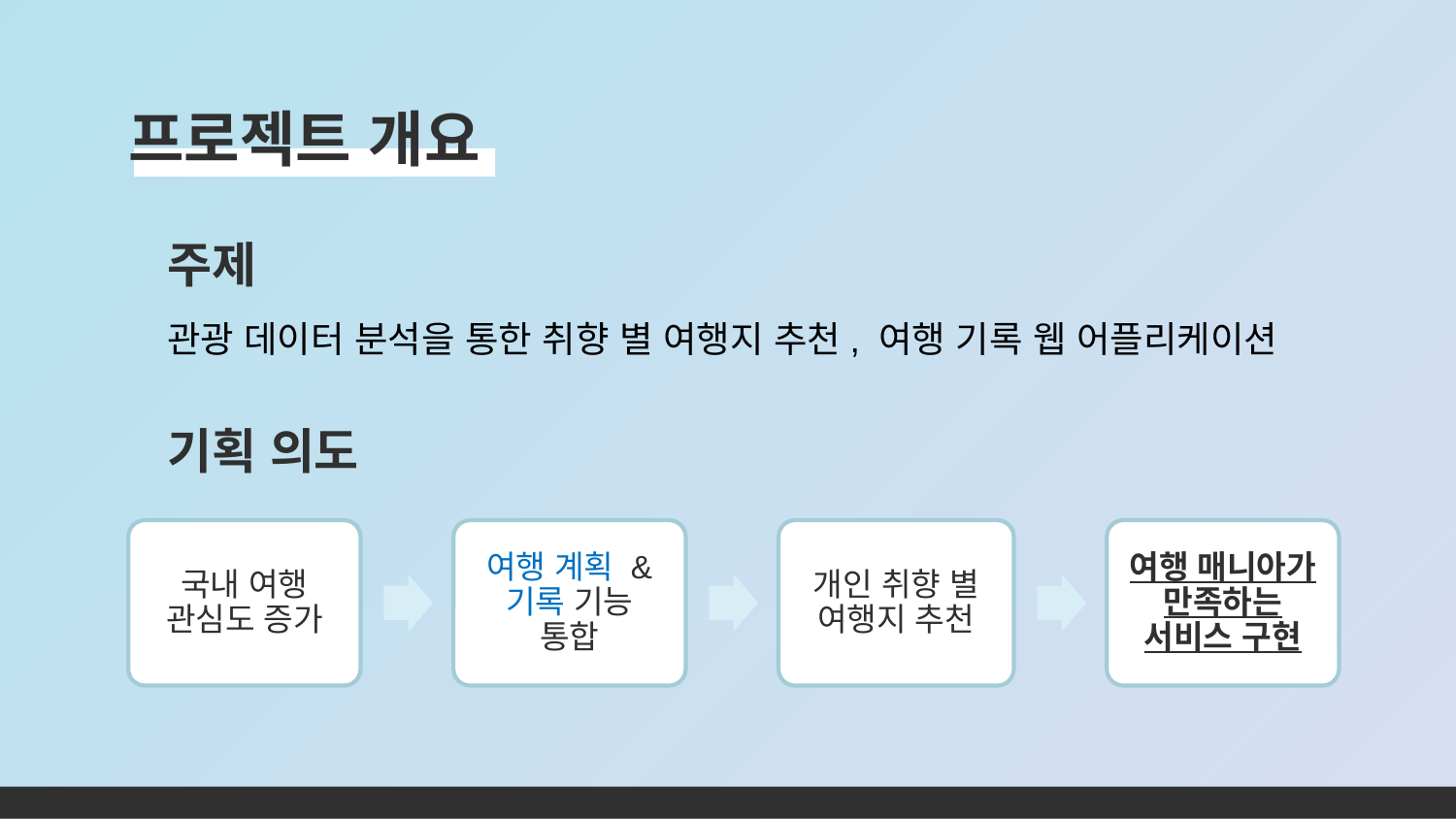

# 프로젝트 개요

주제
관광 데이터 분석을 통한 취향 별 여행지 추천, 여행 기록 웹 어플리케이션
기획 의도

국내 여행 관심도 증가
여행 계획 &
기록 기능
통합
개인 취향 별
여행지 추천
여행 매니아가
만족하는
서비스 구현